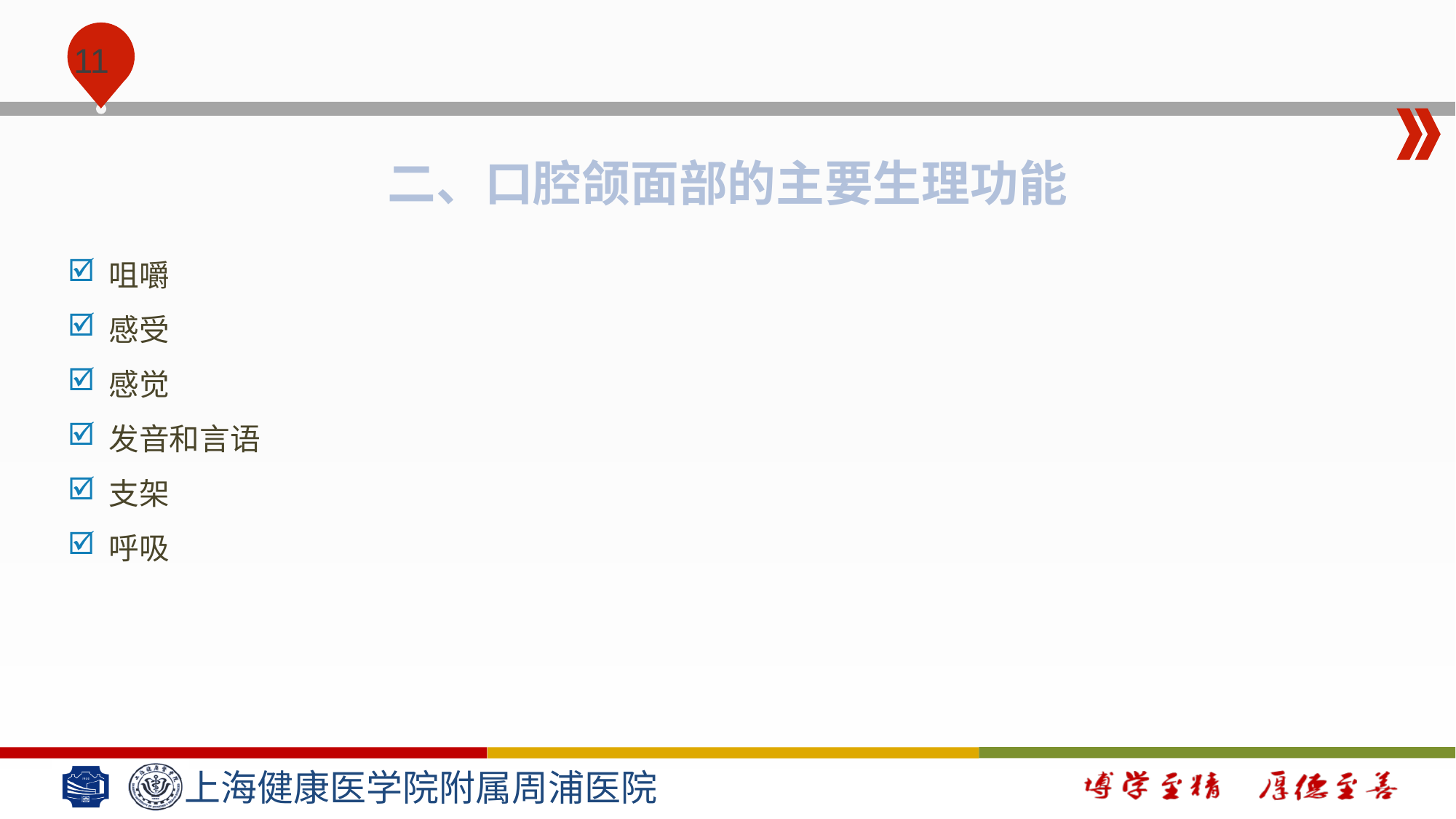

#
二、口腔颌面部的主要生理功能
咀嚼
感受
感觉
发音和言语
支架
呼吸